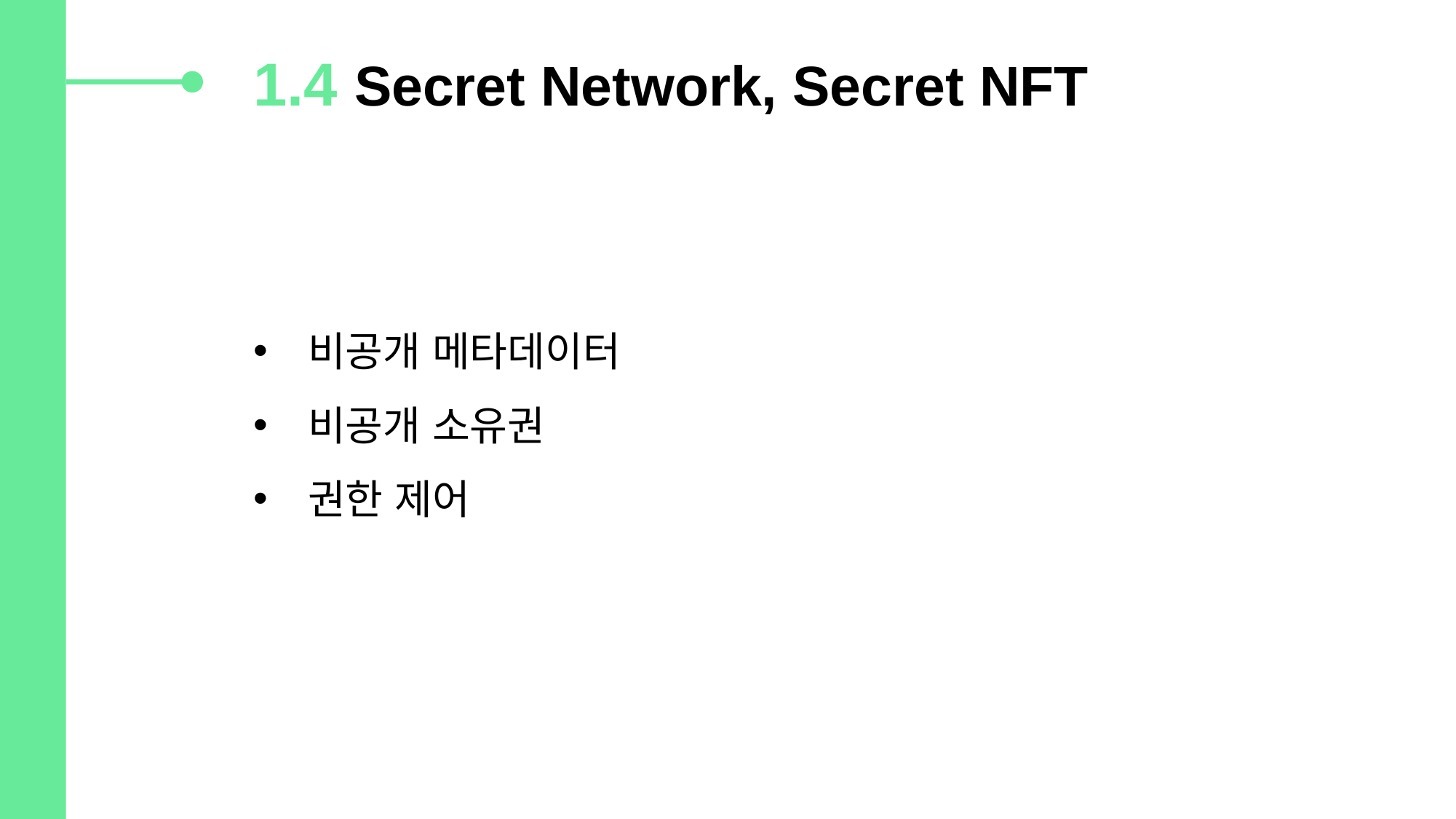

1.4 Secret Network, Secret NFT
비공개 메타데이터
비공개 소유권
권한 제어